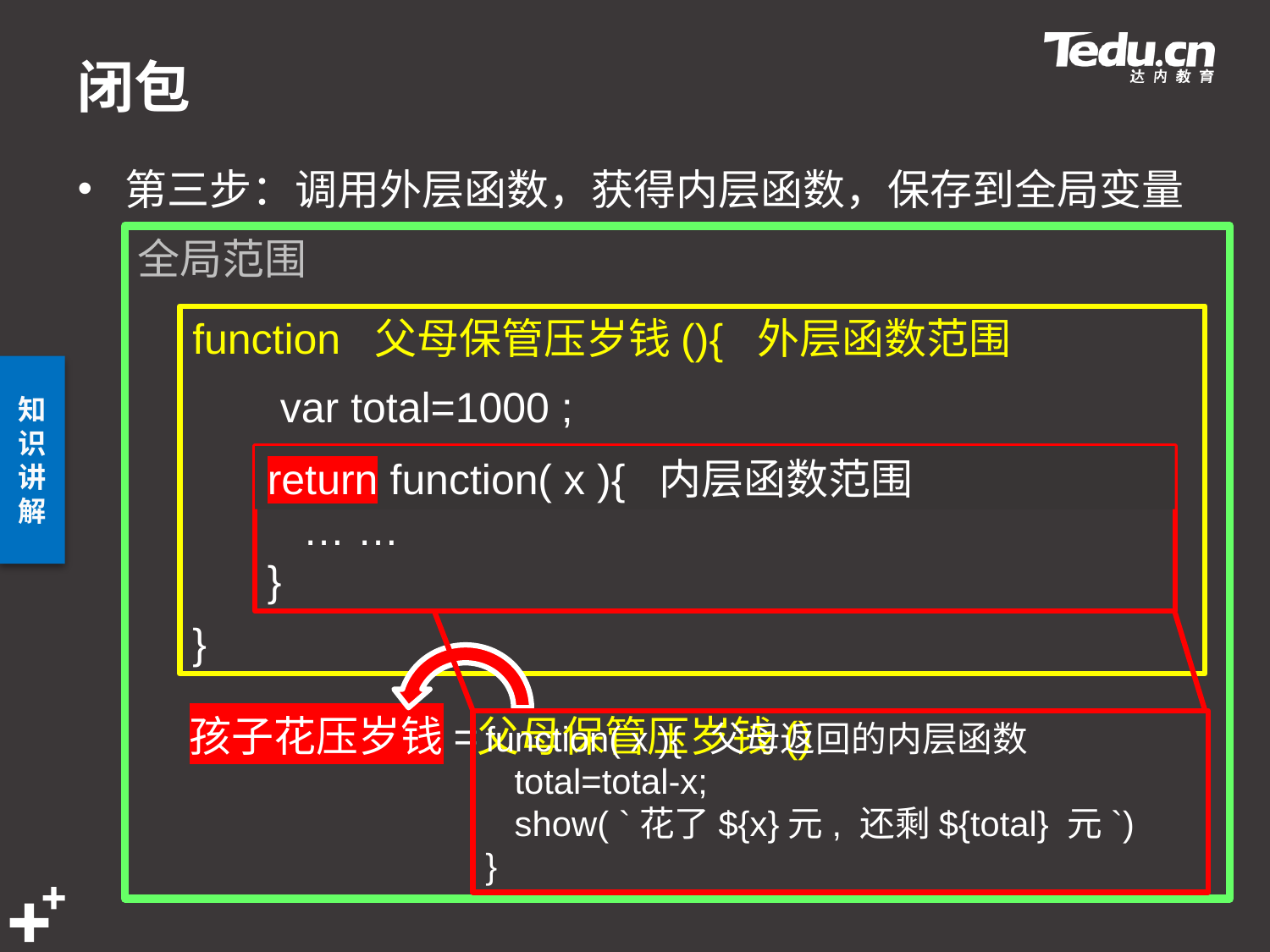

# 闭包
第三步：调用外层函数，获得内层函数，保存到全局变量
全局范围

function  父母保管压岁钱(){  外层函数范围

}
 var total=1000 ;
return function( x ){  内层函数范围
function  孩子花压岁钱( x ){  /*内层函数范围*/
   … …
}

 孩子花压岁钱=
 父母保管压岁钱()
function( x ){  父母返回的内层函数
   total=total-x;
   show( `花了${x}元, 还剩${total} 元`)
}